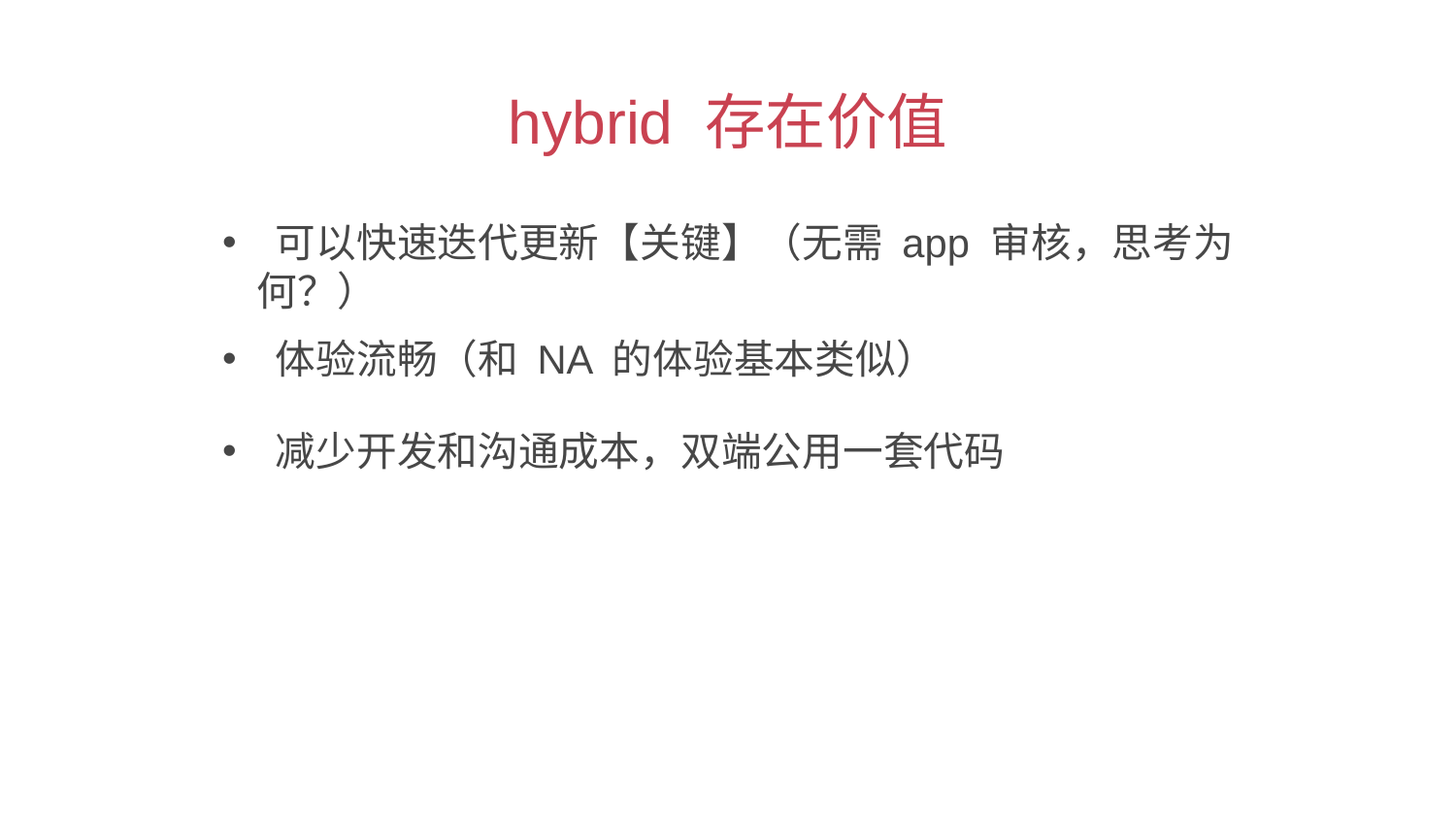

hybrid 存在价值
 可以快速迭代更新【关键】（无需 app 审核，思考为何？）
 体验流畅（和 NA 的体验基本类似）
 减少开发和沟通成本，双端公用一套代码